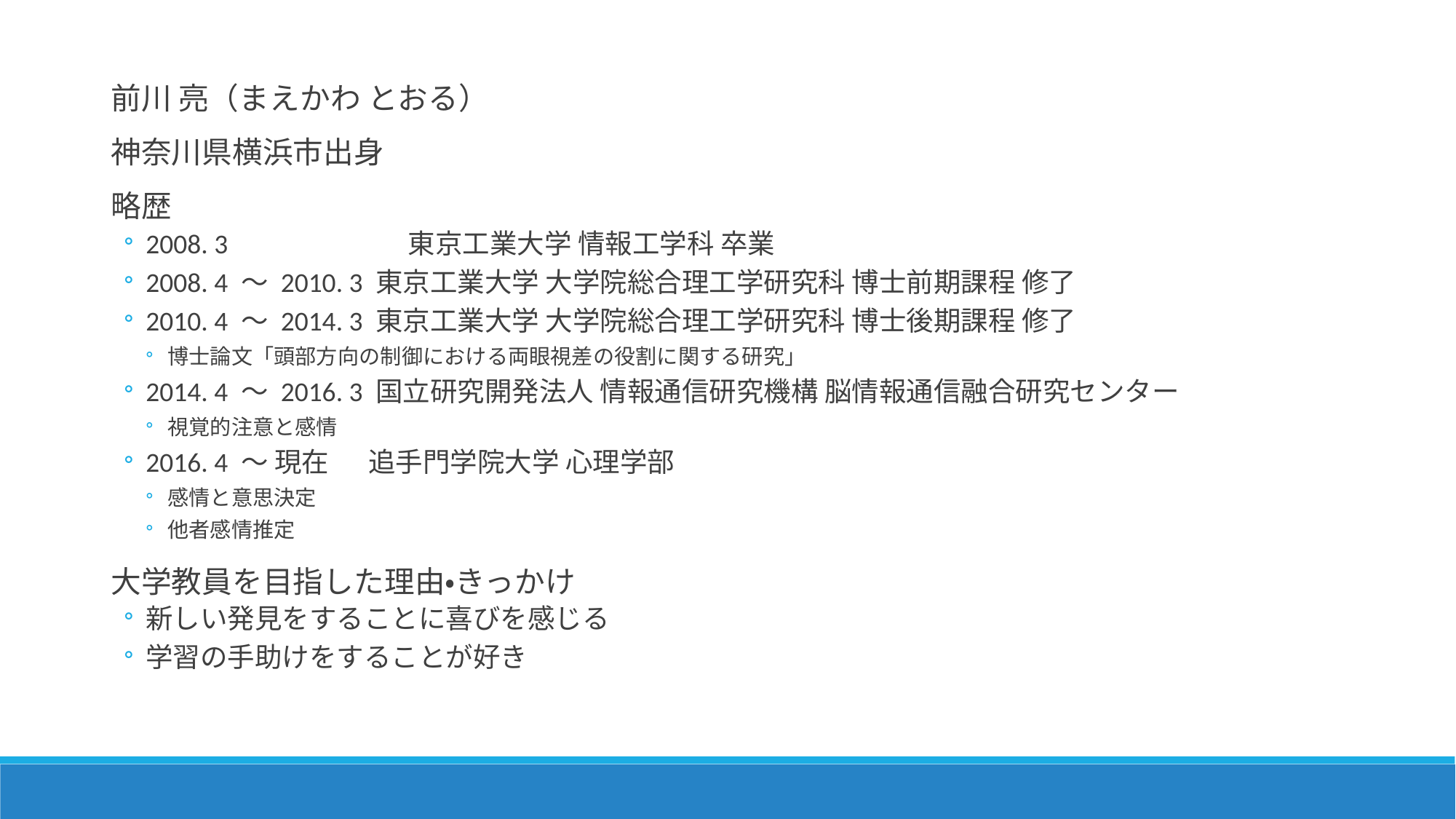

前川 亮（まえかわ とおる）
神奈川県横浜市出身
略歴
2008. 3 　　　　　     東京工業大学 情報工学科 卒業
2008. 4 ～ 2010. 3 東京工業大学 大学院総合理工学研究科 博士前期課程 修了
2010. 4 ～ 2014. 3 東京工業大学 大学院総合理工学研究科 博士後期課程 修了
博士論文「頭部方向の制御における両眼視差の役割に関する研究」
2014. 4 ～ 2016. 3 国立研究開発法人 情報通信研究機構 脳情報通信融合研究センター
視覚的注意と感情
2016. 4 ～ 現在 　 追手門学院大学 心理学部
感情と意思決定
他者感情推定
大学教員を目指した理由・きっかけ
新しい発見をすることに喜びを感じる
学習の手助けをすることが好き